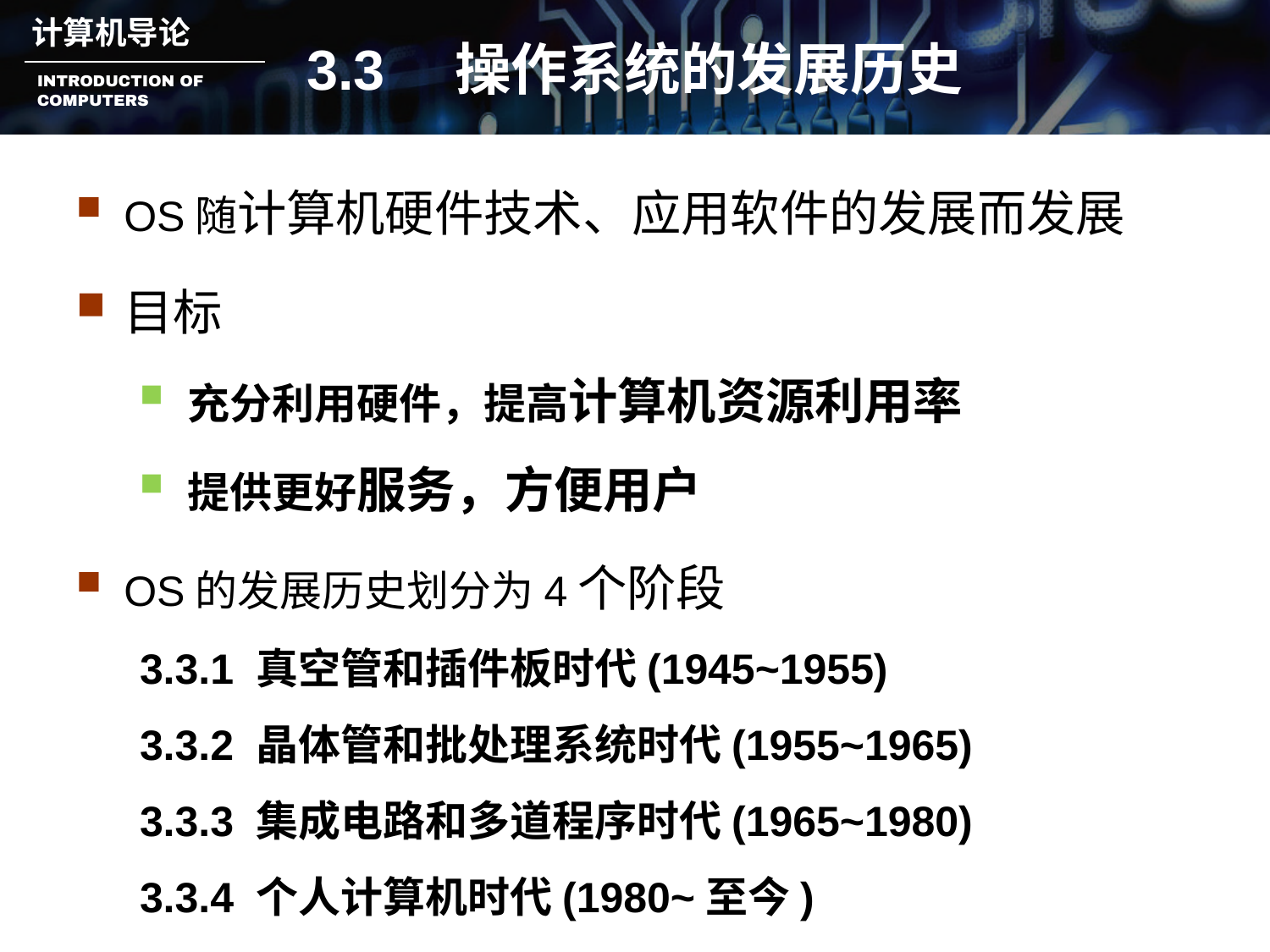

# 3.3　操作系统的发展历史
OS随计算机硬件技术、应用软件的发展而发展
目标
充分利用硬件，提高计算机资源利用率
提供更好服务，方便用户
OS的发展历史划分为4个阶段
3.3.1 真空管和插件板时代(1945~1955)
3.3.2 晶体管和批处理系统时代(1955~1965)
3.3.3 集成电路和多道程序时代(1965~1980)
3.3.4 个人计算机时代(1980~至今)